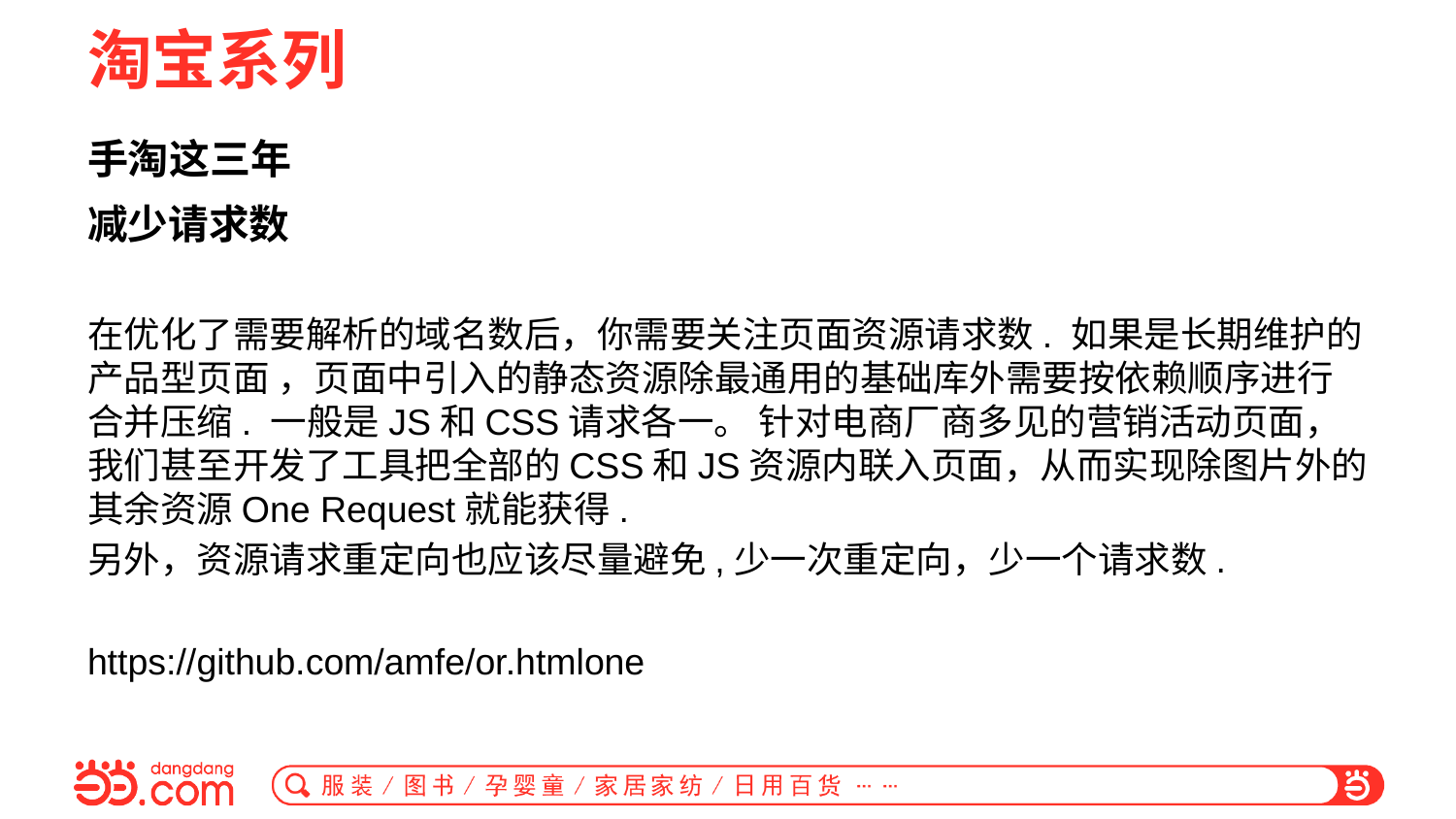

# 淘宝系列
手淘这三年
减少请求数

在优化了需要解析的域名数后，你需要关注页面资源请求数. 如果是长期维护的产品型页面 ，页面中引入的静态资源除最通用的基础库外需要按依赖顺序进行合并压缩. 一般是JS和CSS请求各一。 针对电商厂商多见的营销活动页面，我们甚至开发了工具把全部的CSS和JS资源内联入页面，从而实现除图片外的其余资源One Request就能获得.
另外，资源请求重定向也应该尽量避免,少一次重定向，少一个请求数.

https://github.com/amfe/or.htmlone